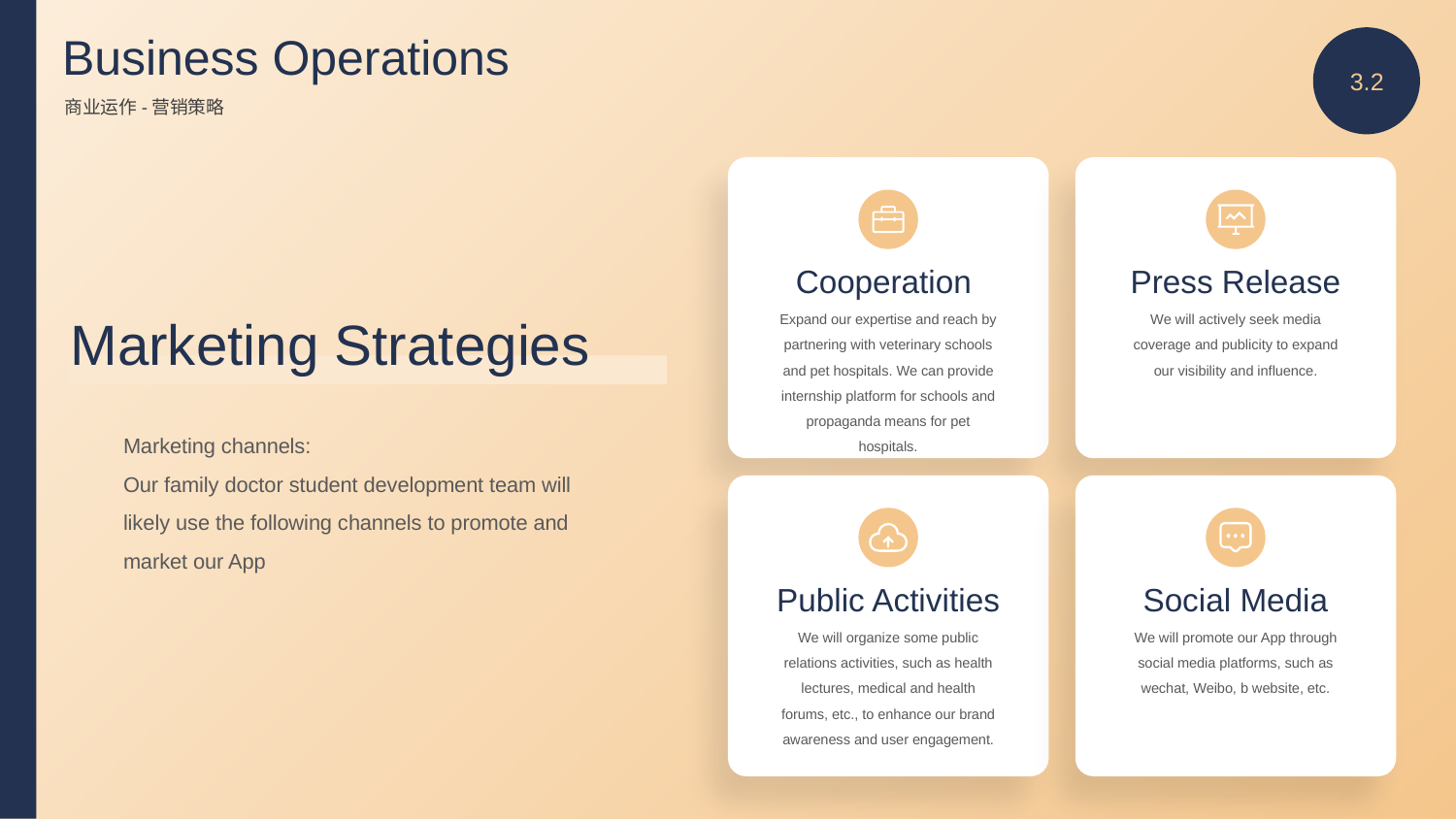

Business Operations

3.2
商业运作-营销策略

Press Release
Cooperation
We will actively seek media coverage and publicity to expand our visibility and influence.
Expand our expertise and reach by partnering with veterinary schools and pet hospitals. We can provide internship platform for schools and propaganda means for pet hospitals.
Marketing Strategies

Marketing channels:
Our family doctor student development team will likely use the following channels to promote and market our App

Social Media
Public Activities
We will promote our App through social media platforms, such as wechat, Weibo, b website, etc.
We will organize some public relations activities, such as health lectures, medical and health forums, etc., to enhance our brand awareness and user engagement.